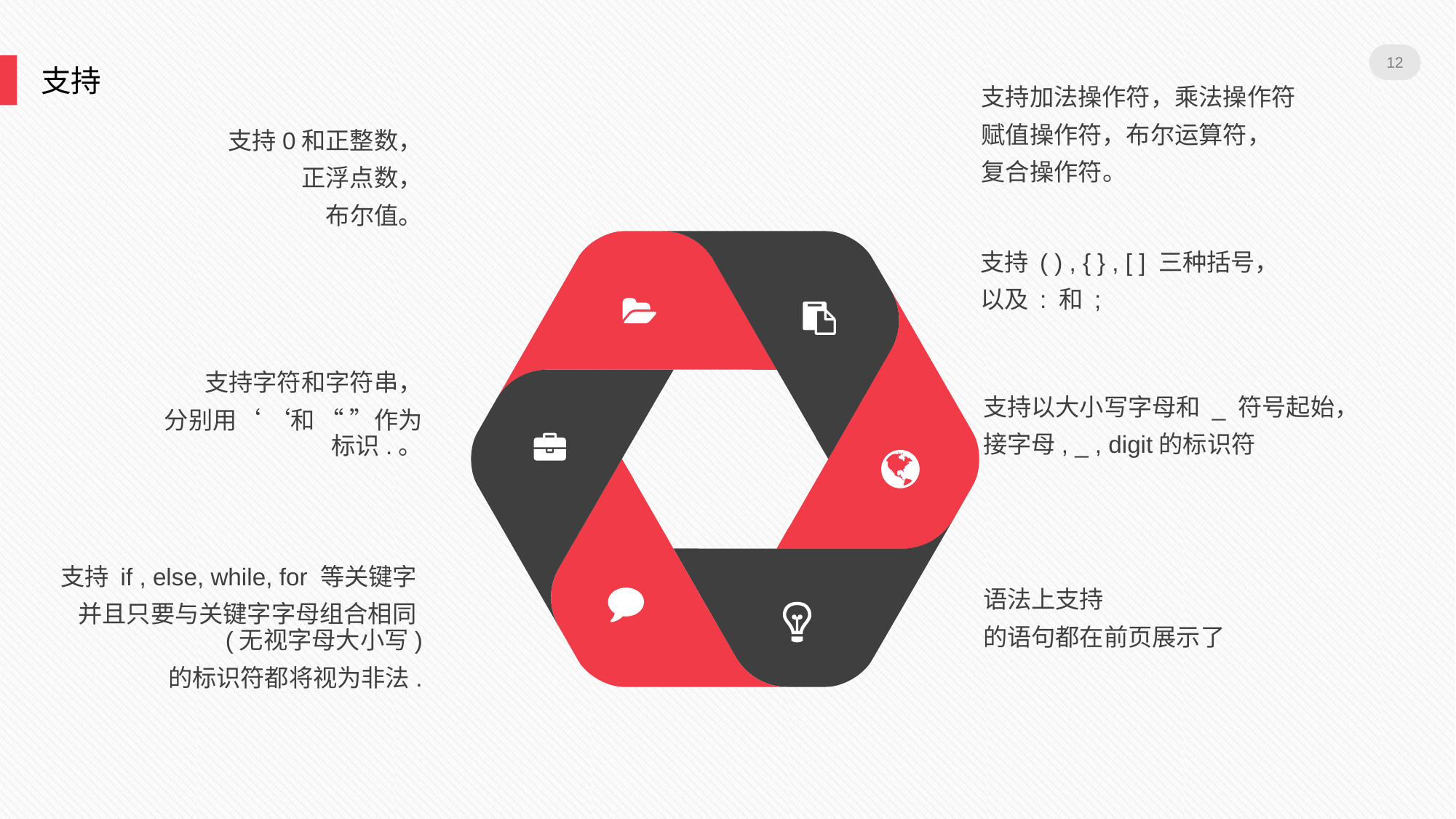

12
支持
支持加法操作符，乘法操作符
赋值操作符，布尔运算符，
复合操作符。
支持0和正整数，
正浮点数，
布尔值。

支持 ( ) , { } , [ ] 三种括号，
以及 : 和 ;
支持字符和字符串，
分别用‘ ‘和 “ ”作为标识.。
支持以大小写字母和 _ 符号起始，
接字母, _ , digit的标识符
支持 if , else, while, for 等关键字
并且只要与关键字字母组合相同(无视字母大小写)
的标识符都将视为非法.
语法上支持
的语句都在前页展示了